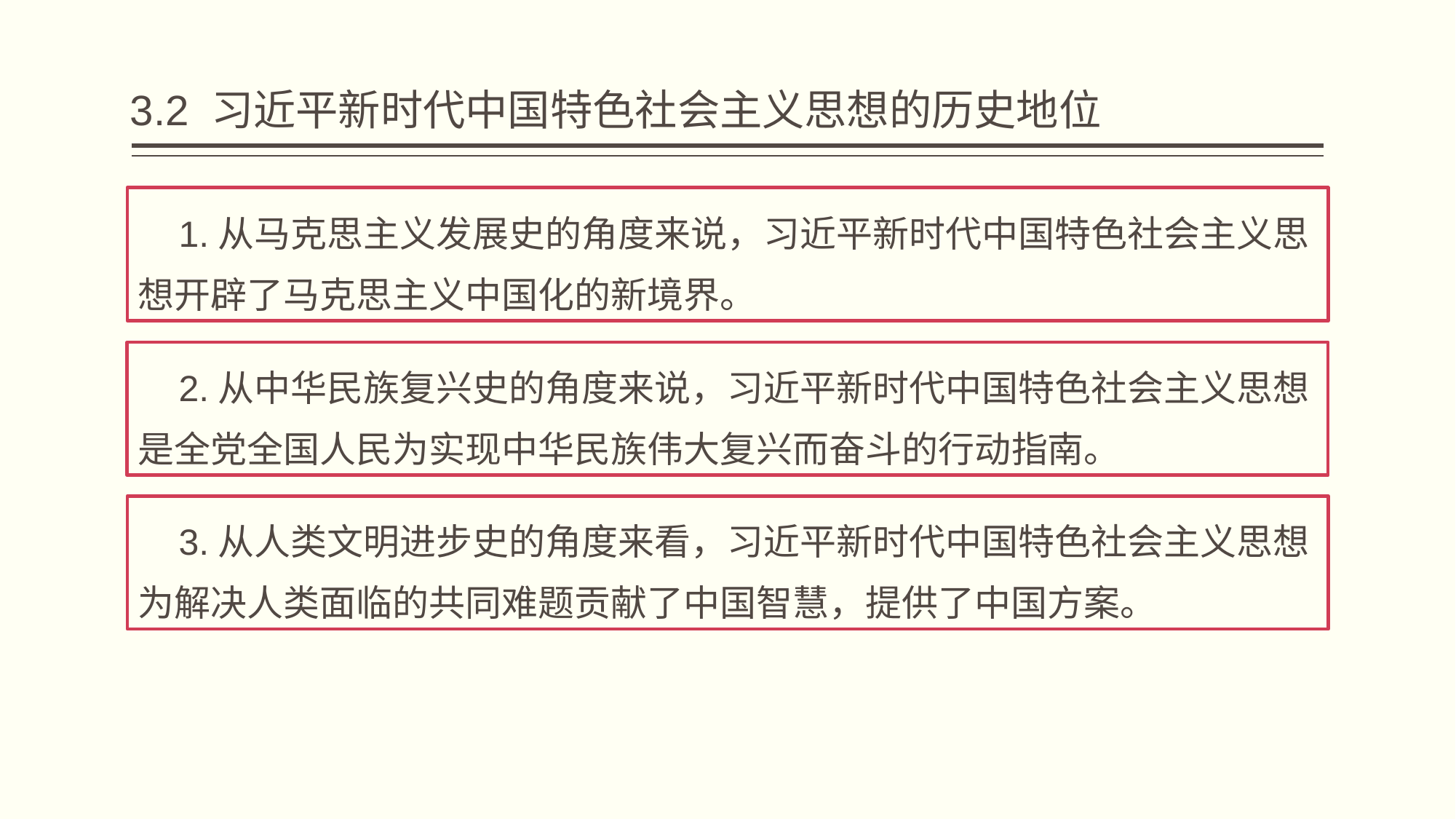

# 3.2 习近平新时代中国特色社会主义思想的历史地位
    1.从马克思主义发展史的角度来说，习近平新时代中国特色社会主义思想开辟了马克思主义中国化的新境界。
    2.从中华民族复兴史的角度来说，习近平新时代中国特色社会主义思想是全党全国人民为实现中华民族伟大复兴而奋斗的行动指南。
    3.从人类文明进步史的角度来看，习近平新时代中国特色社会主义思想为解决人类面临的共同难题贡献了中国智慧，提供了中国方案。